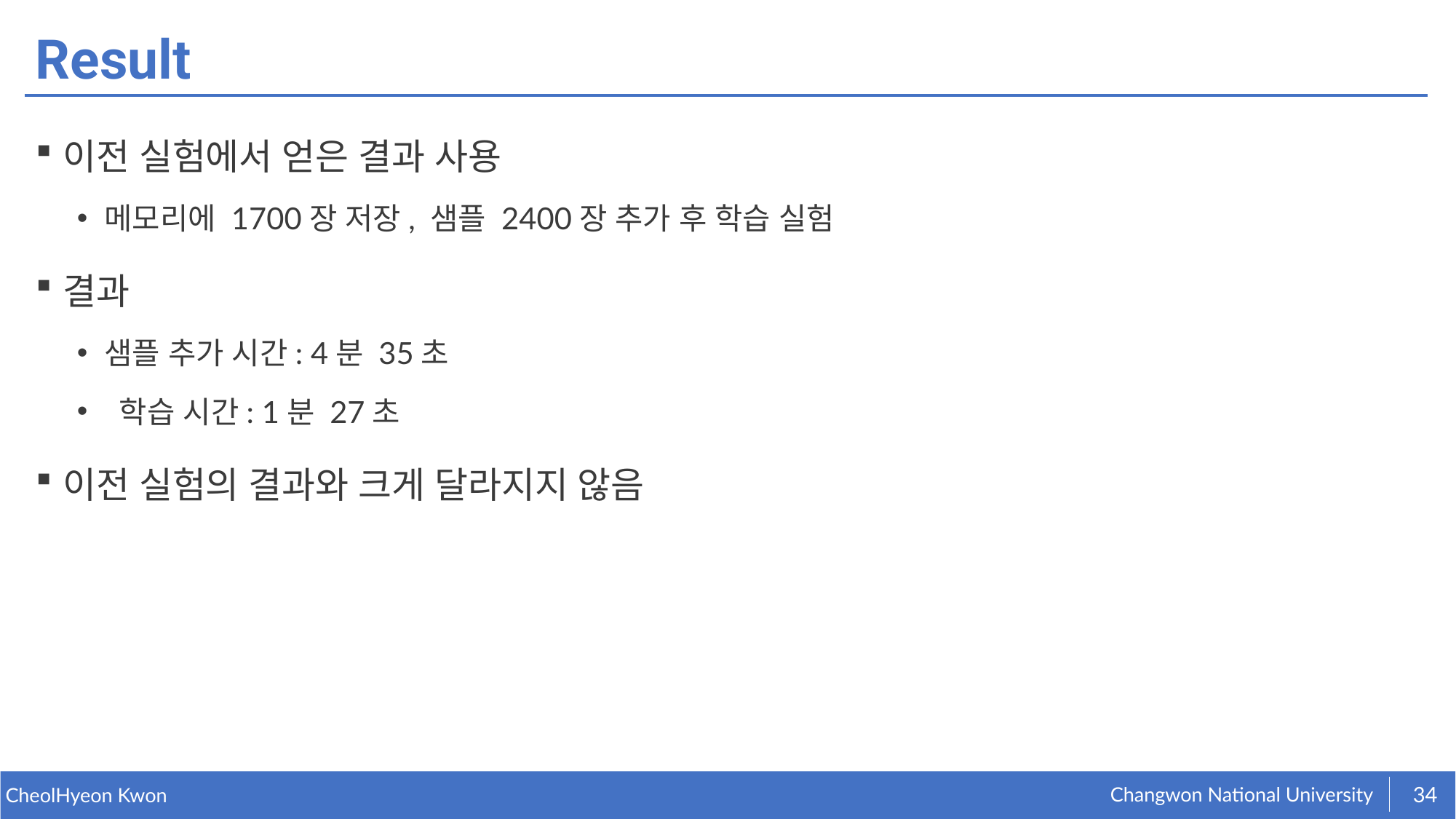

# Result
이전 실험에서 얻은 결과 사용
메모리에 1700장 저장, 샘플 2400장 추가 후 학습 실험
결과
샘플 추가 시간: 4분 35초
 학습 시간: 1분 27초
이전 실험의 결과와 크게 달라지지 않음
34